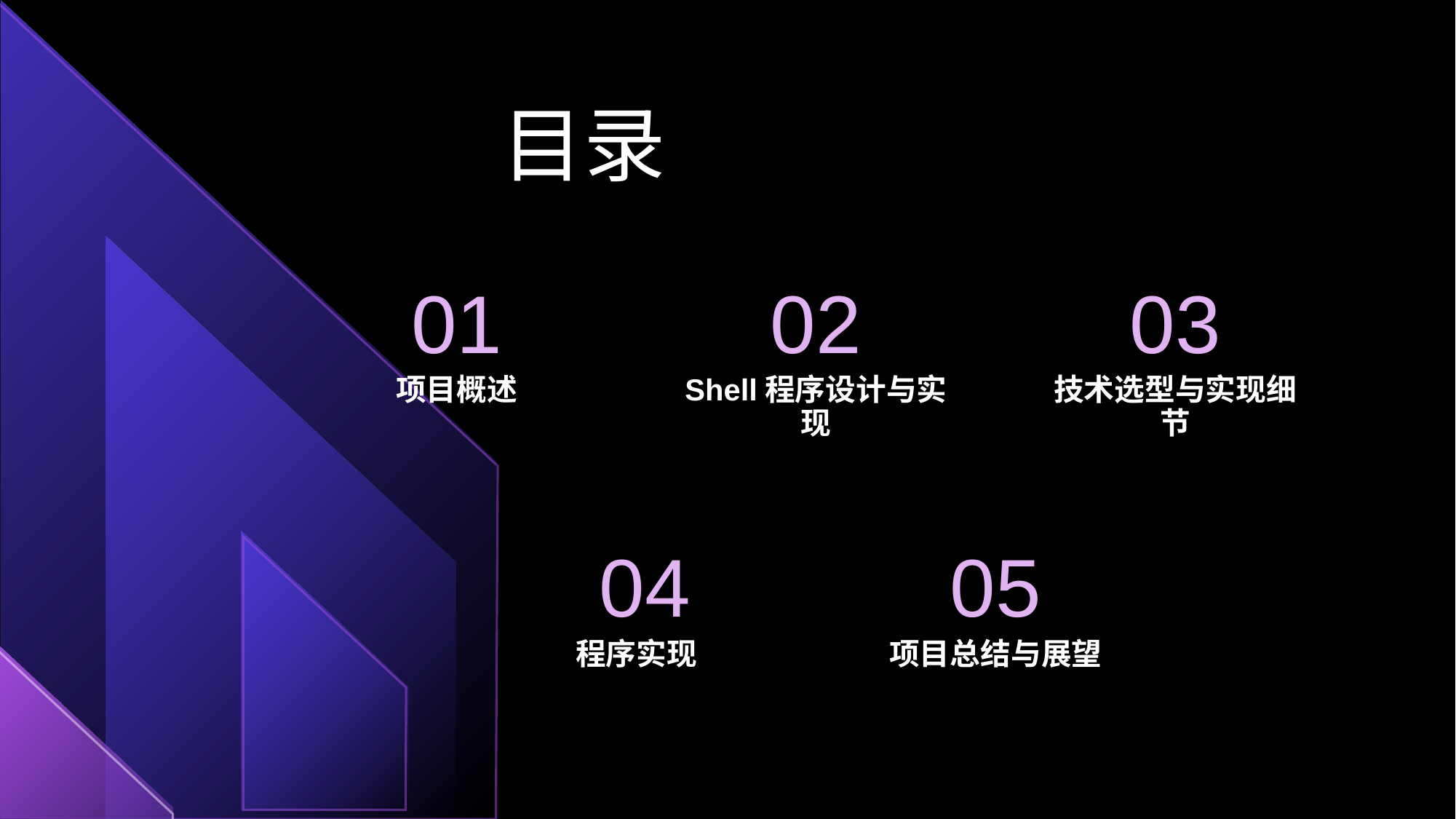

目录
01
02
03
项目概述
Shell程序设计与实现
技术选型与实现细节
04
05
程序实现
项目总结与展望